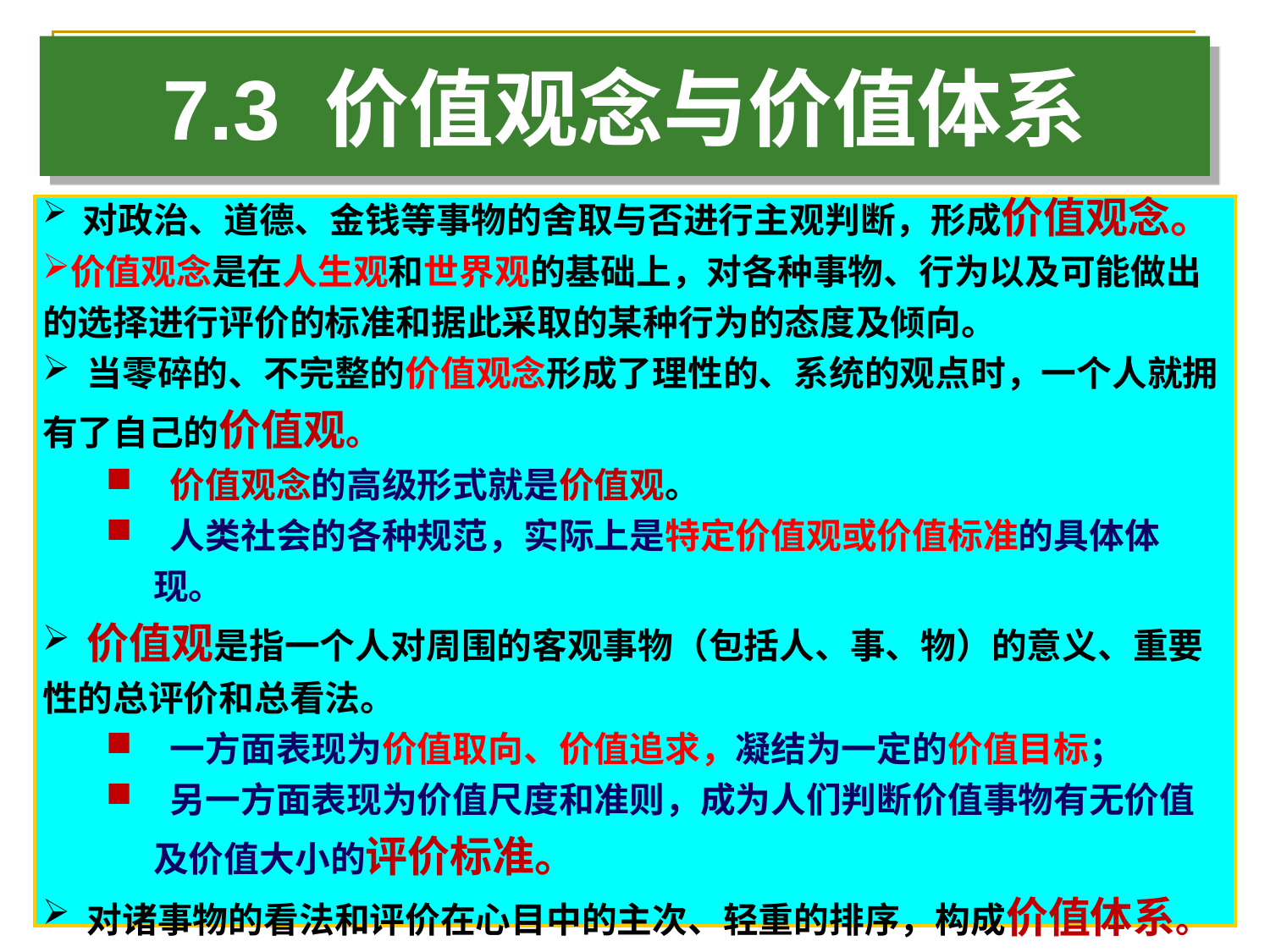

7.3 价值观念与价值体系
 对政治、道德、金钱等事物的舍取与否进行主观判断，形成价值观念。
价值观念是在人生观和世界观的基础上，对各种事物、行为以及可能做出的选择进行评价的标准和据此采取的某种行为的态度及倾向。
 当零碎的、不完整的价值观念形成了理性的、系统的观点时，一个人就拥有了自己的价值观。
 价值观念的高级形式就是价值观。
 人类社会的各种规范，实际上是特定价值观或价值标准的具体体现。
 价值观是指一个人对周围的客观事物（包括人、事、物）的意义、重要性的总评价和总看法。
 一方面表现为价值取向、价值追求，凝结为一定的价值目标；
 另一方面表现为价值尺度和准则，成为人们判断价值事物有无价值及价值大小的评价标准。
 对诸事物的看法和评价在心目中的主次、轻重的排序，构成价值体系。
第18页，共28页